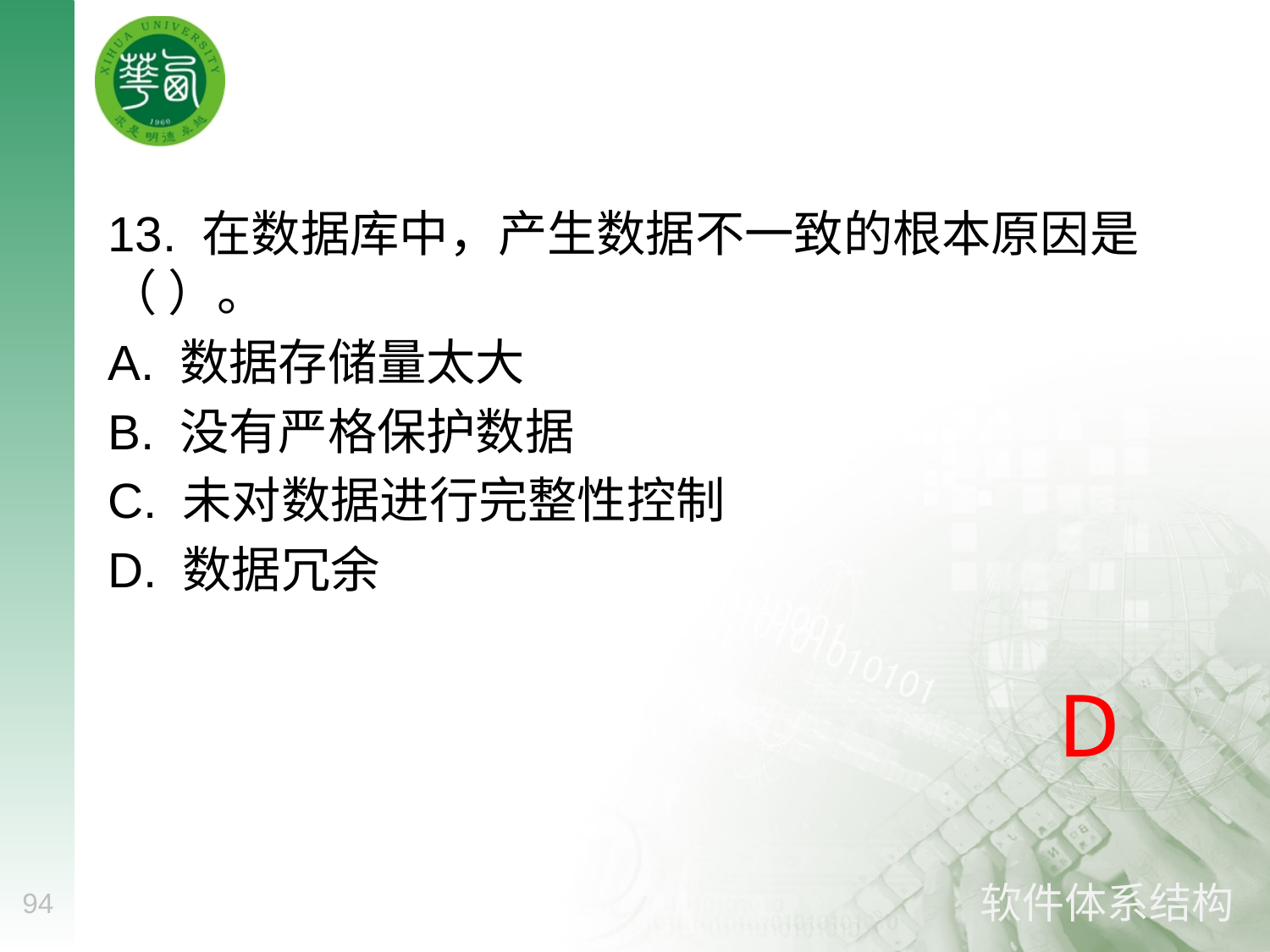

#
13. 在数据库中，产生数据不一致的根本原因是（ ）。
A. 数据存储量太大
B. 没有严格保护数据
C. 未对数据进行完整性控制
D. 数据冗余
D
94